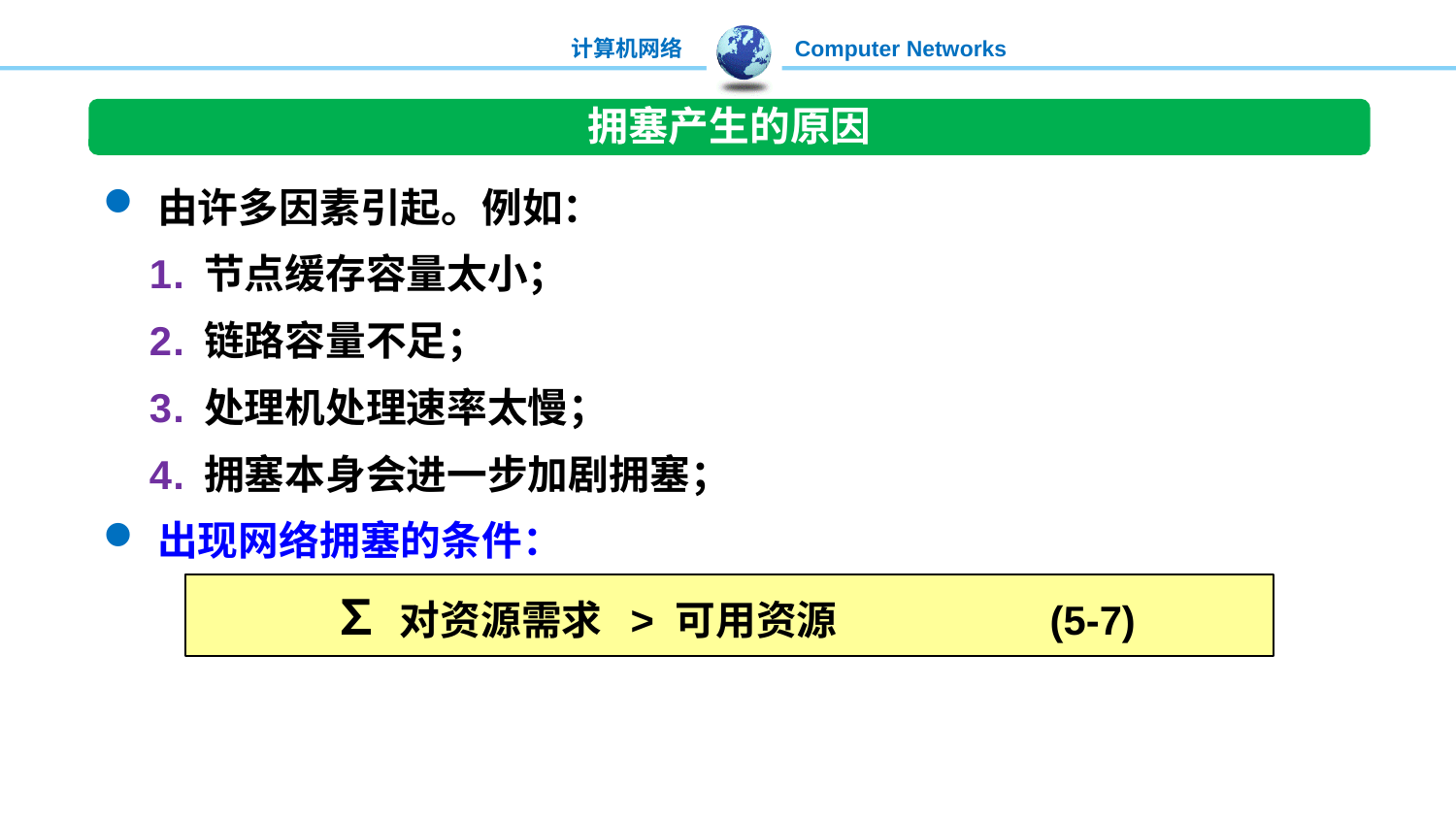

拥塞产生的原因

由许多因素引起。例如：
节点缓存容量太小；
链路容量不足；
处理机处理速率太慢；
拥塞本身会进一步加剧拥塞；
出现网络拥塞的条件：
 ∑ 对资源需求  > 可用资源                      (5-7)